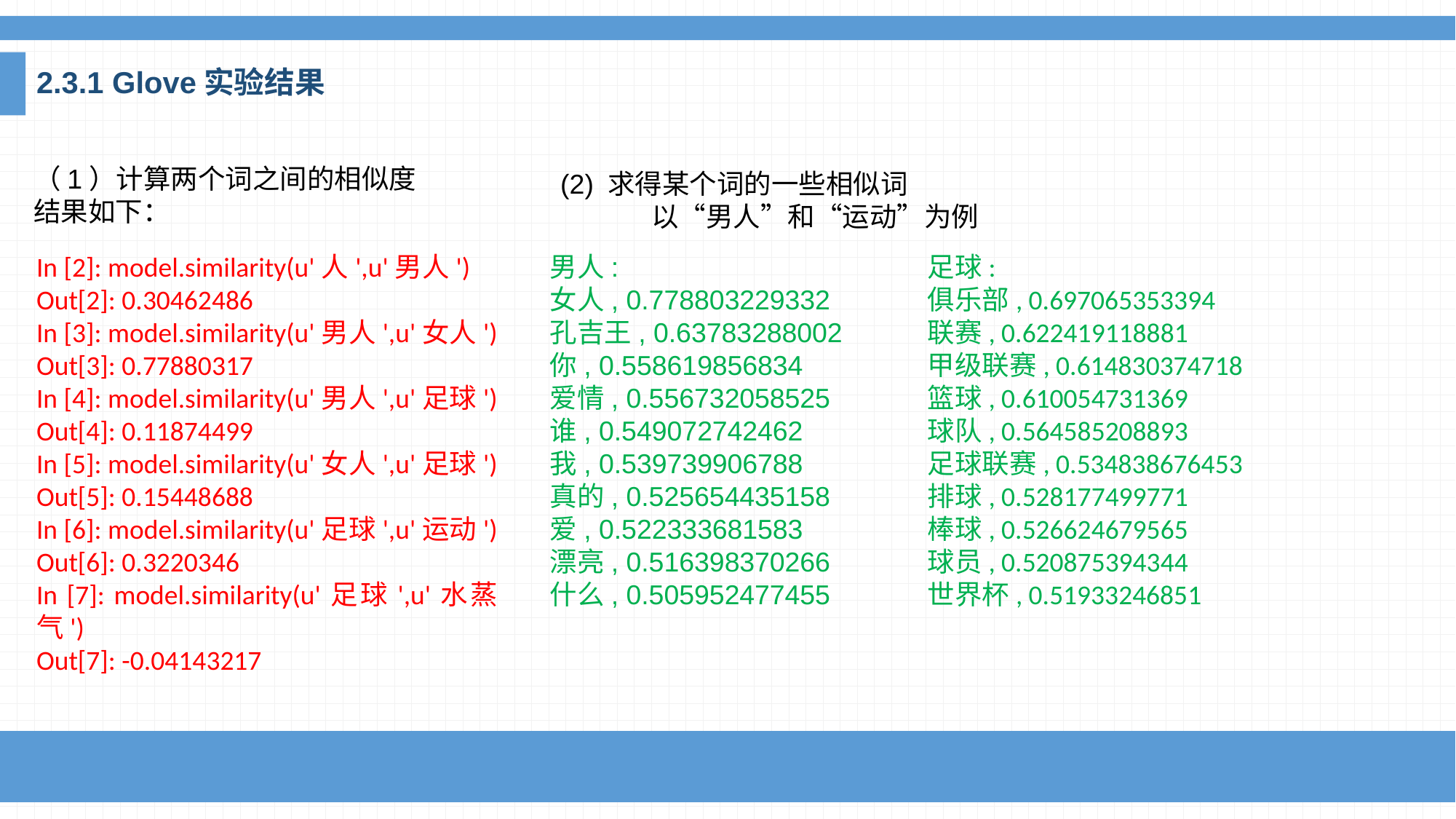

2.3.1 Glove实验结果
（1）计算两个词之间的相似度
结果如下：
(2) 求得某个词的一些相似词
	以“男人”和“运动”为例
足球:
俱乐部, 0.697065353394
联赛, 0.622419118881
甲级联赛, 0.614830374718
篮球, 0.610054731369
球队, 0.564585208893
足球联赛, 0.534838676453
排球, 0.528177499771
棒球, 0.526624679565
球员, 0.520875394344
世界杯, 0.51933246851
In [2]: model.similarity(u'人',u'男人')
Out[2]: 0.30462486
In [3]: model.similarity(u'男人',u'女人')
Out[3]: 0.77880317
In [4]: model.similarity(u'男人',u'足球')
Out[4]: 0.11874499
In [5]: model.similarity(u'女人',u'足球')
Out[5]: 0.15448688
In [6]: model.similarity(u'足球',u'运动')
Out[6]: 0.3220346
In [7]: model.similarity(u'足球',u'水蒸气')
Out[7]: -0.04143217
男人:
女人, 0.778803229332
孔吉王, 0.63783288002
你, 0.558619856834
爱情, 0.556732058525
谁, 0.549072742462
我, 0.539739906788
真的, 0.525654435158
爱, 0.522333681583
漂亮, 0.516398370266
什么, 0.505952477455